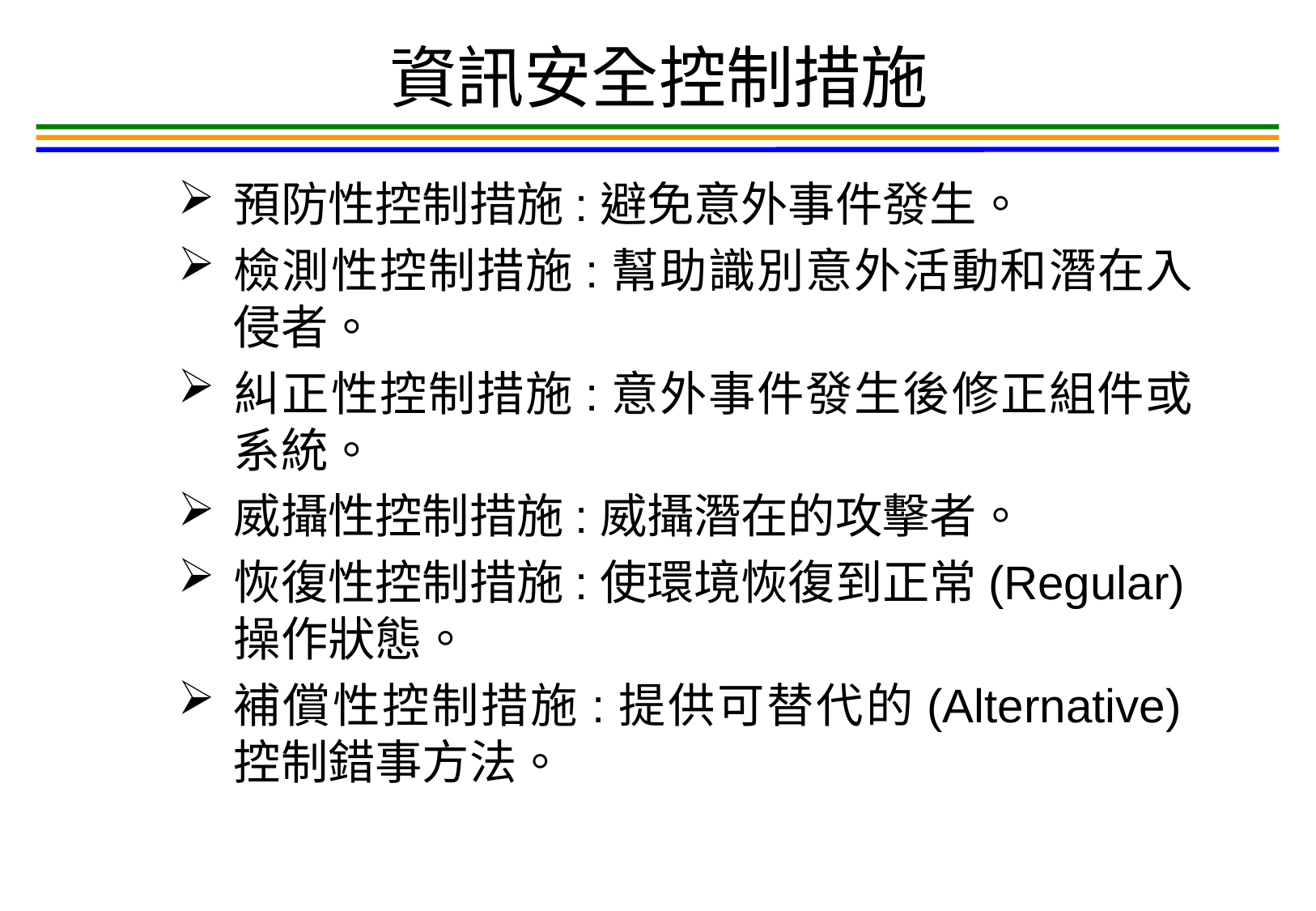

# 資訊安全控制措施
預防性控制措施:避免意外事件發生。
檢測性控制措施:幫助識別意外活動和潛在入侵者。
糾正性控制措施:意外事件發生後修正組件或系統。
威攝性控制措施:威攝潛在的攻擊者。
恢復性控制措施:使環境恢復到正常(Regular)操作狀態。
補償性控制措施:提供可替代的(Alternative)控制錯事方法。